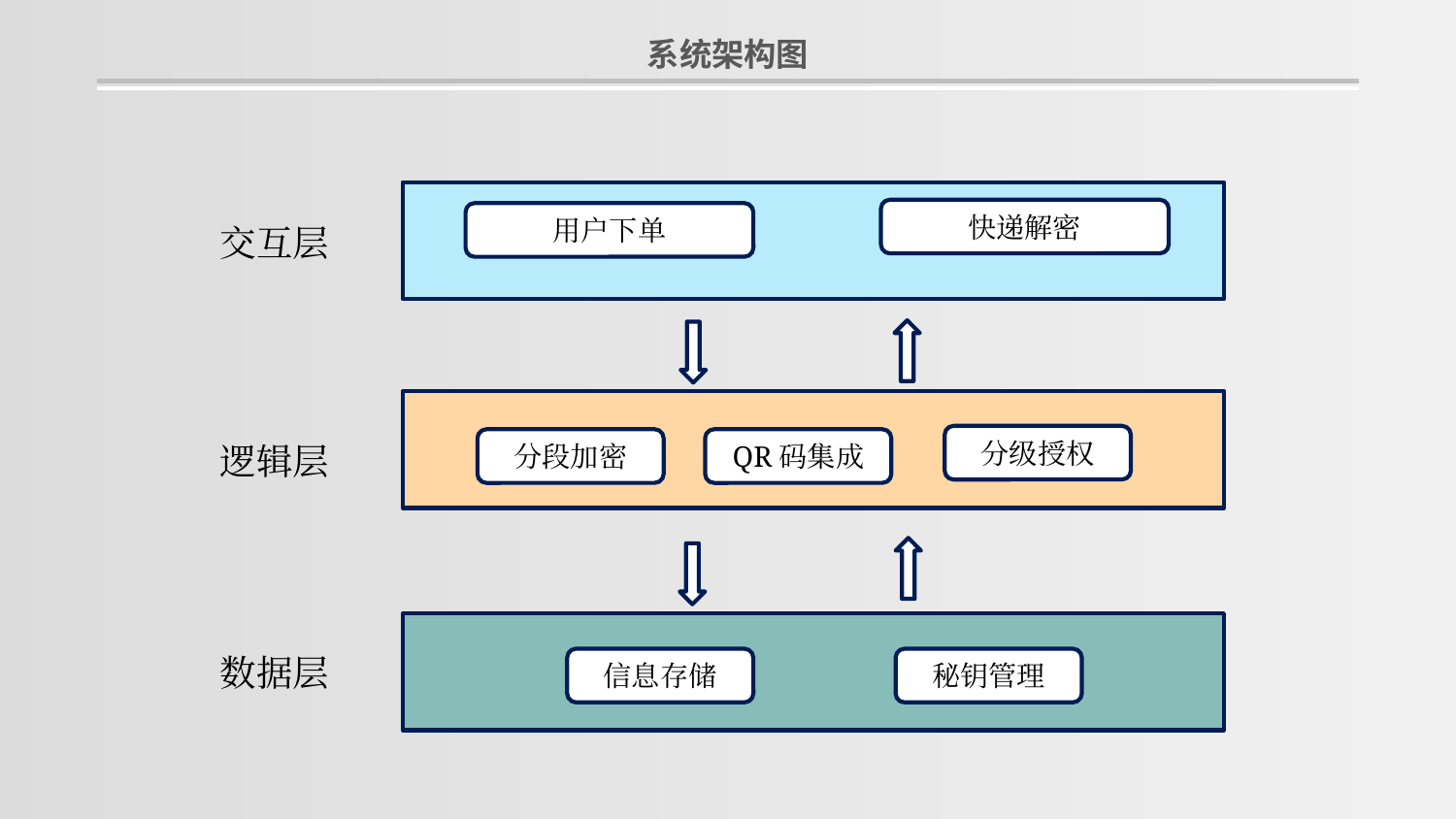

系统架构图

快递解密
用户下单
交互层

分级授权
分段加密
QR码集成
逻辑层

数据层
信息存储
秘钥管理